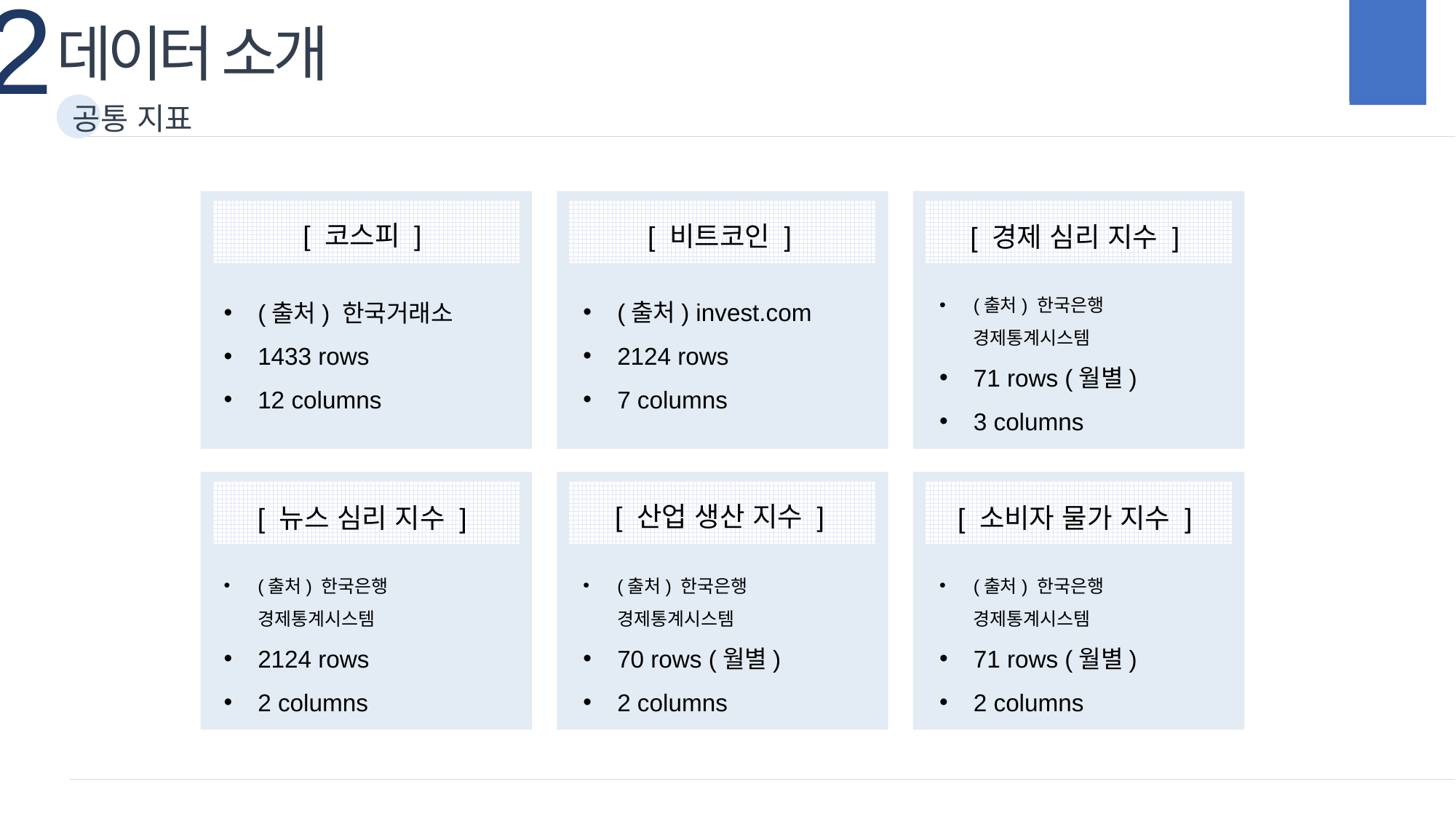

2

데이터 소개

공통 지표

[ 코스피 ]
[ 비트코인 ]
[ 경제 심리 지수 ]

(출처) invest.com
2124 rows
7 columns
(출처) 한국은행 경제통계시스템
71 rows (월별)
3 columns
(출처) 한국거래소
1433 rows
12 columns

[ 산업 생산 지수 ]
[ 뉴스 심리 지수 ]
[ 소비자 물가 지수 ]

(출처) 한국은행 경제통계시스템
70 rows (월별)
2 columns
(출처) 한국은행 경제통계시스템
71 rows (월별)
2 columns
(출처) 한국은행 경제통계시스템
2124 rows
2 columns